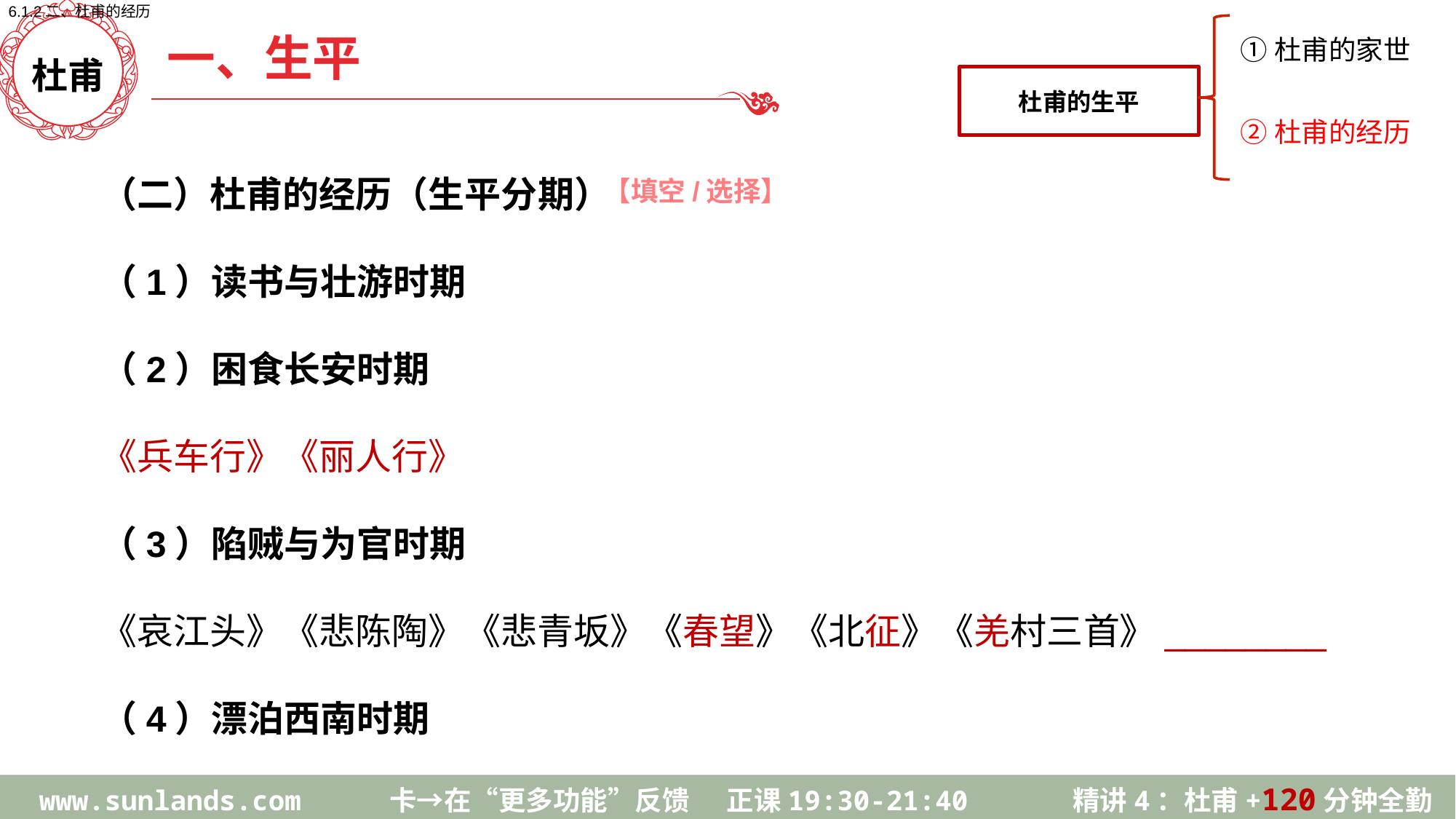

6.1.2二、杜甫的经历

杜甫的生平

一、生平
①杜甫的家世

②杜甫的经历
杜甫

（二）杜甫的经历（生平分期）
（1）读书与壮游时期
（2）困食长安时期
《兵车行》《丽人行》
（3）陷贼与为官时期
《哀江头》《悲陈陶》《悲青坂》《春望》《北征》《羌村三首》________
（4）漂泊西南时期
【填空/选择】